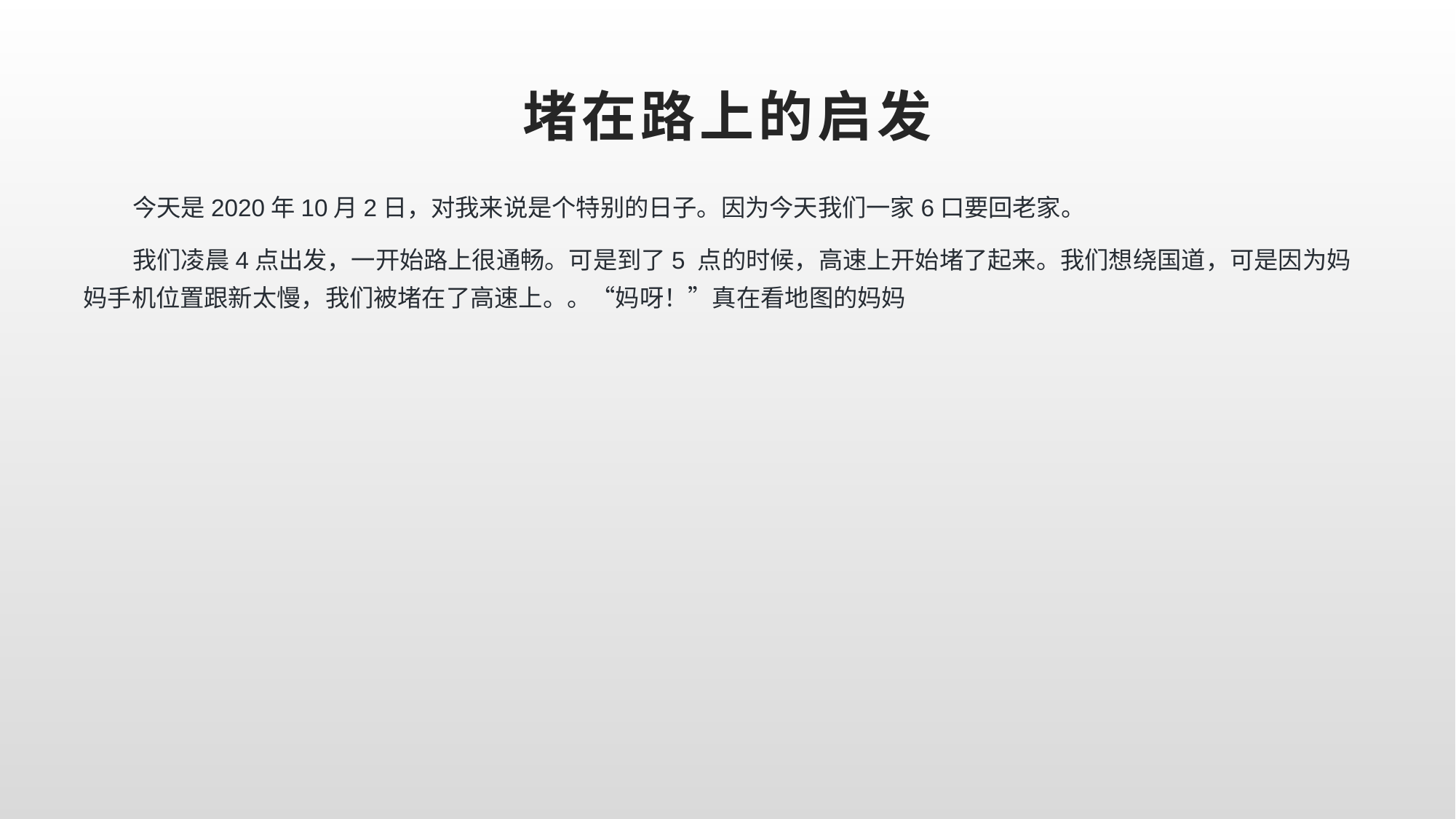

# 堵在路上的启发
        今天是2020年10月2日，对我来说是个特别的日子。因为今天我们一家6口要回老家。
        我们凌晨4点出发，一开始路上很通畅。可是到了5 点的时候，高速上开始堵了起来。我们想绕国道，可是因为妈妈手机位置跟新太慢，我们被堵在了高速上。。“妈呀！”真在看地图的妈妈